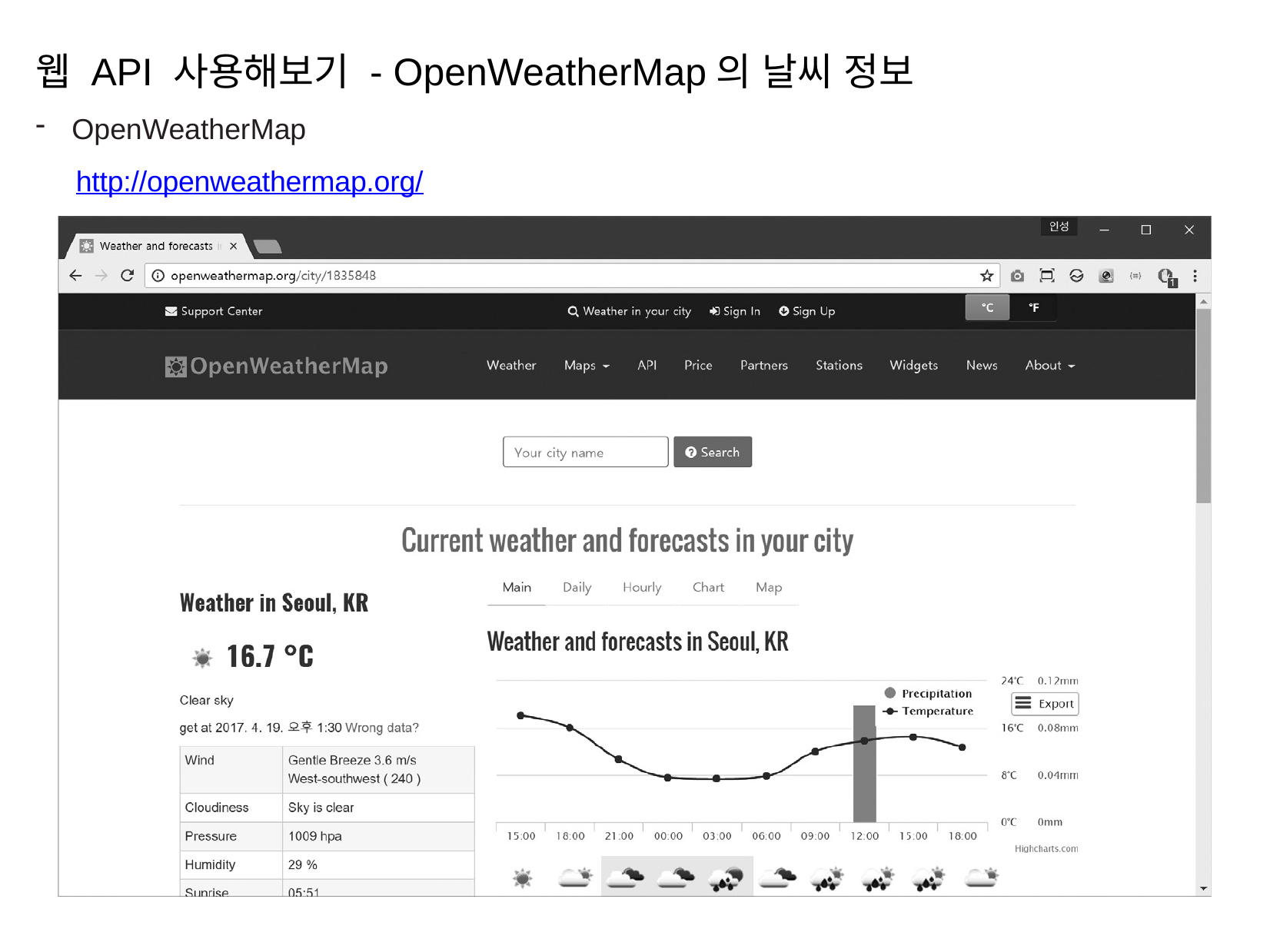

웹 API 사용해보기 - OpenWeatherMap의 날씨 정보
OpenWeatherMap
     http://openweathermap.org/